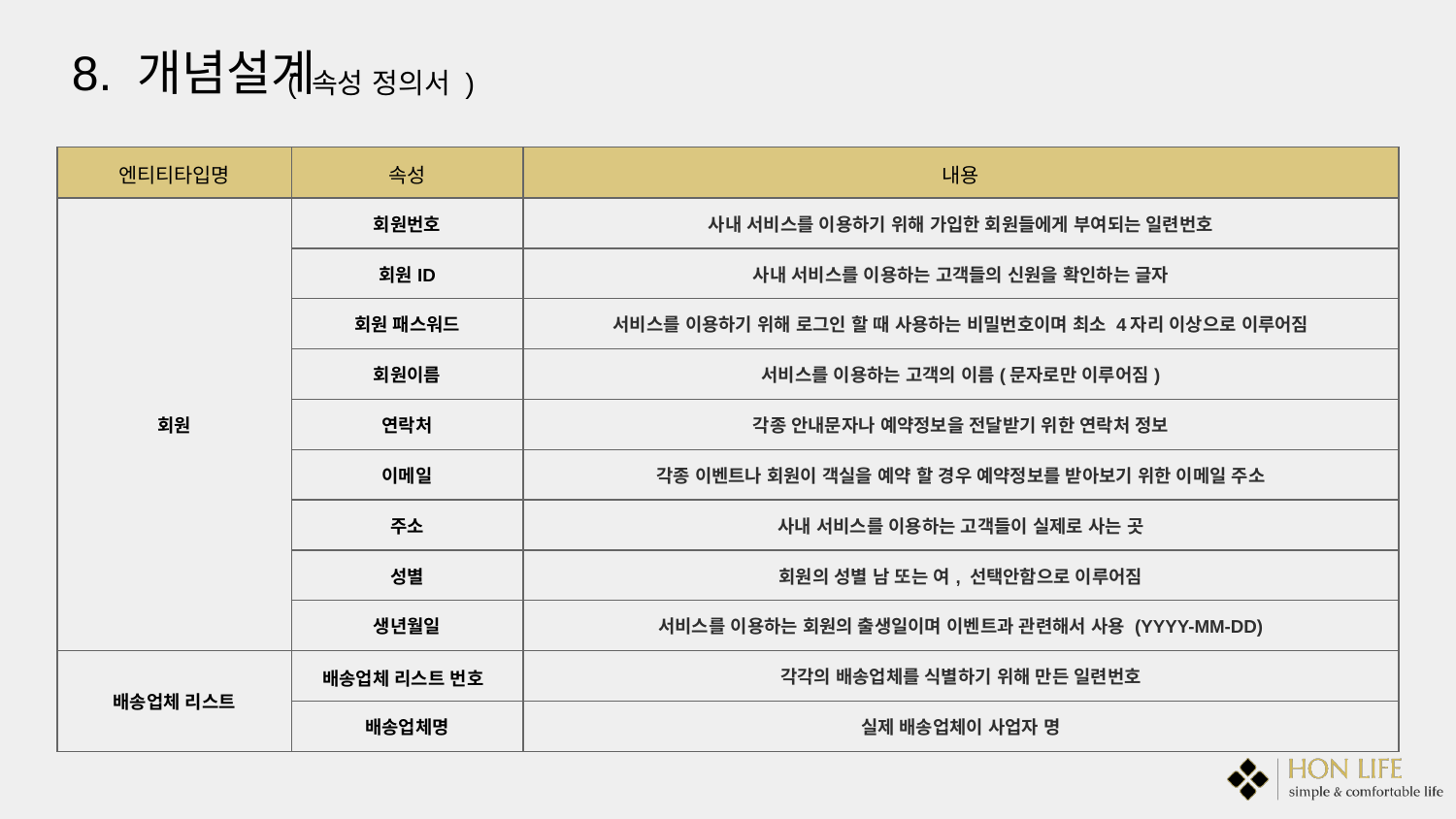

8. 개념설계
( 속성 정의서 )

| 엔티티타입명 | 속성 | 내용 |  |  |
| --- | --- | --- | --- | --- |
| 회원 | 회원번호 | 사내 서비스를 이용하기 위해 가입한 회원들에게 부여되는 일련번호 |  |  |
|  | 회원ID | 사내 서비스를 이용하는 고객들의 신원을 확인하는 글자 |  |  |
|  | 회원 패스워드 | 서비스를 이용하기 위해 로그인 할 때 사용하는 비밀번호이며 최소 4자리 이상으로 이루어짐 |  |  |
|  | 회원이름 | 서비스를 이용하는 고객의 이름(문자로만 이루어짐) |  |  |
|  | 연락처 | 각종 안내문자나 예약정보을 전달받기 위한 연락처 정보 |  |  |
|  | 이메일 | 각종 이벤트나 회원이 객실을 예약 할 경우 예약정보를 받아보기 위한 이메일 주소 |  |  |
|  | 주소 | 사내 서비스를 이용하는 고객들이 실제로 사는 곳 |  |  |
|  | 성별 | 회원의 성별 남 또는 여, 선택안함으로 이루어짐 |  |  |
|  | 생년월일 | 서비스를 이용하는 회원의 출생일이며 이벤트과 관련해서 사용 (YYYY-MM-DD) |  |  |
| 배송업체 리스트 | 배송업체 리스트 번호 | 각각의 배송업체를 식별하기 위해 만든 일련번호 |  |  |
|  | 배송업체명 | 실제 배송업체이 사업자 명 |  |  |